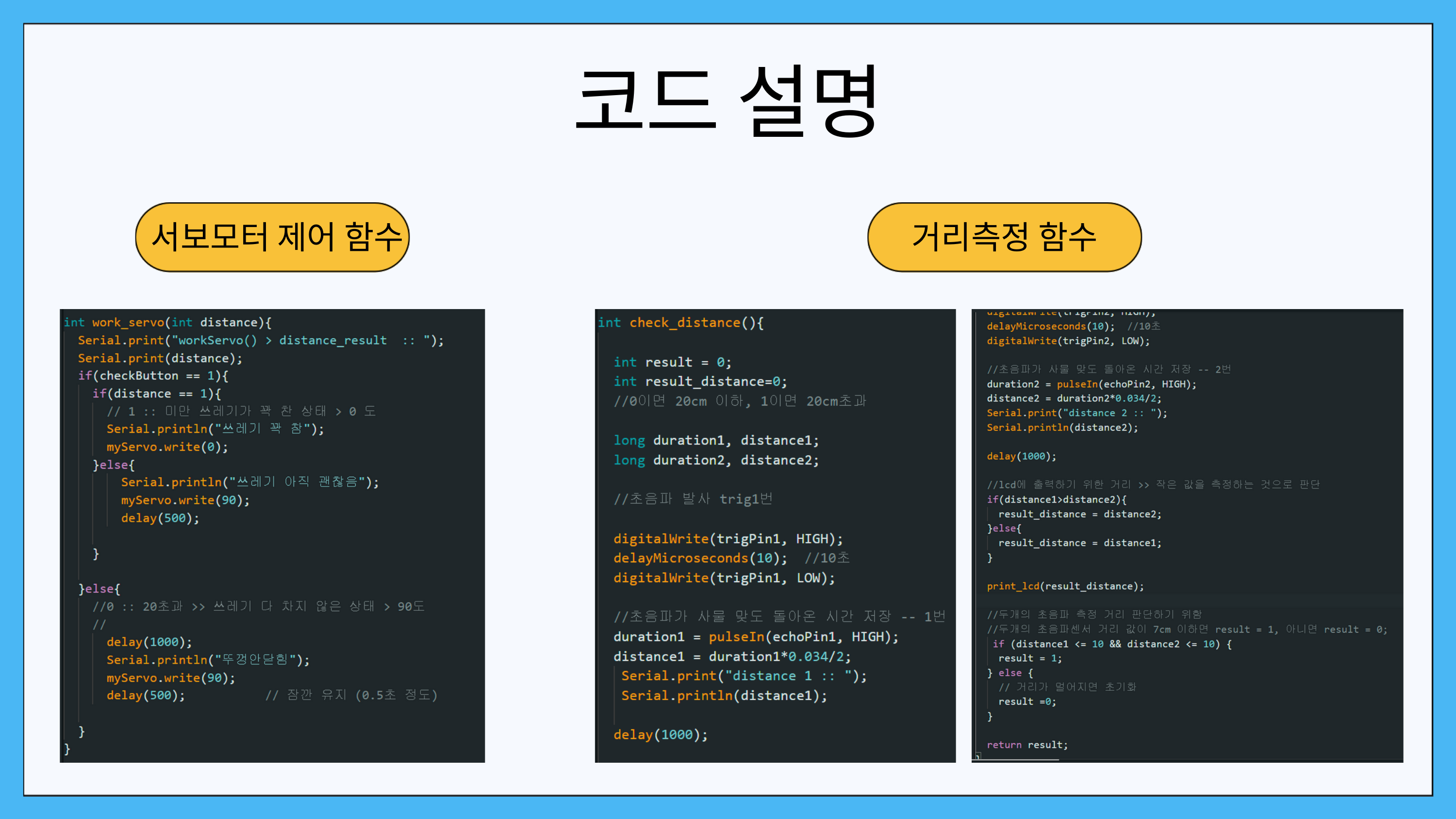

코드 설명

거리측정 함수

서보모터 제어 함수